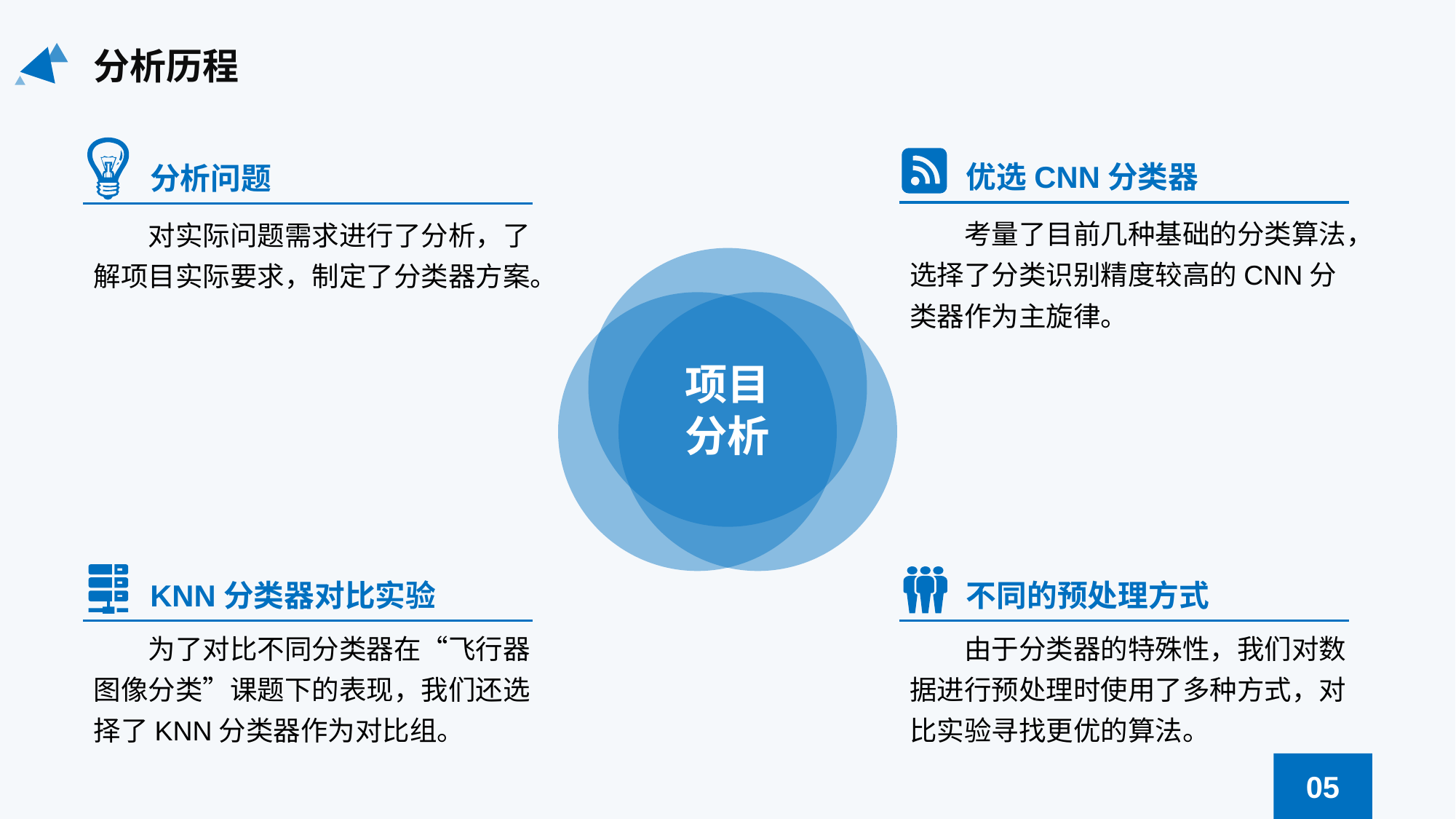

分析历程

优选CNN分类器
分析问题
考量了目前几种基础的分类算法，选择了分类识别精度较高的CNN分类器作为主旋律。
对实际问题需求进行了分析，了解项目实际要求，制定了分类器方案。

项目分析

KNN分类器对比实验
不同的预处理方式
为了对比不同分类器在“飞行器图像分类”课题下的表现，我们还选择了KNN分类器作为对比组。
由于分类器的特殊性，我们对数据进行预处理时使用了多种方式，对比实验寻找更优的算法。

05